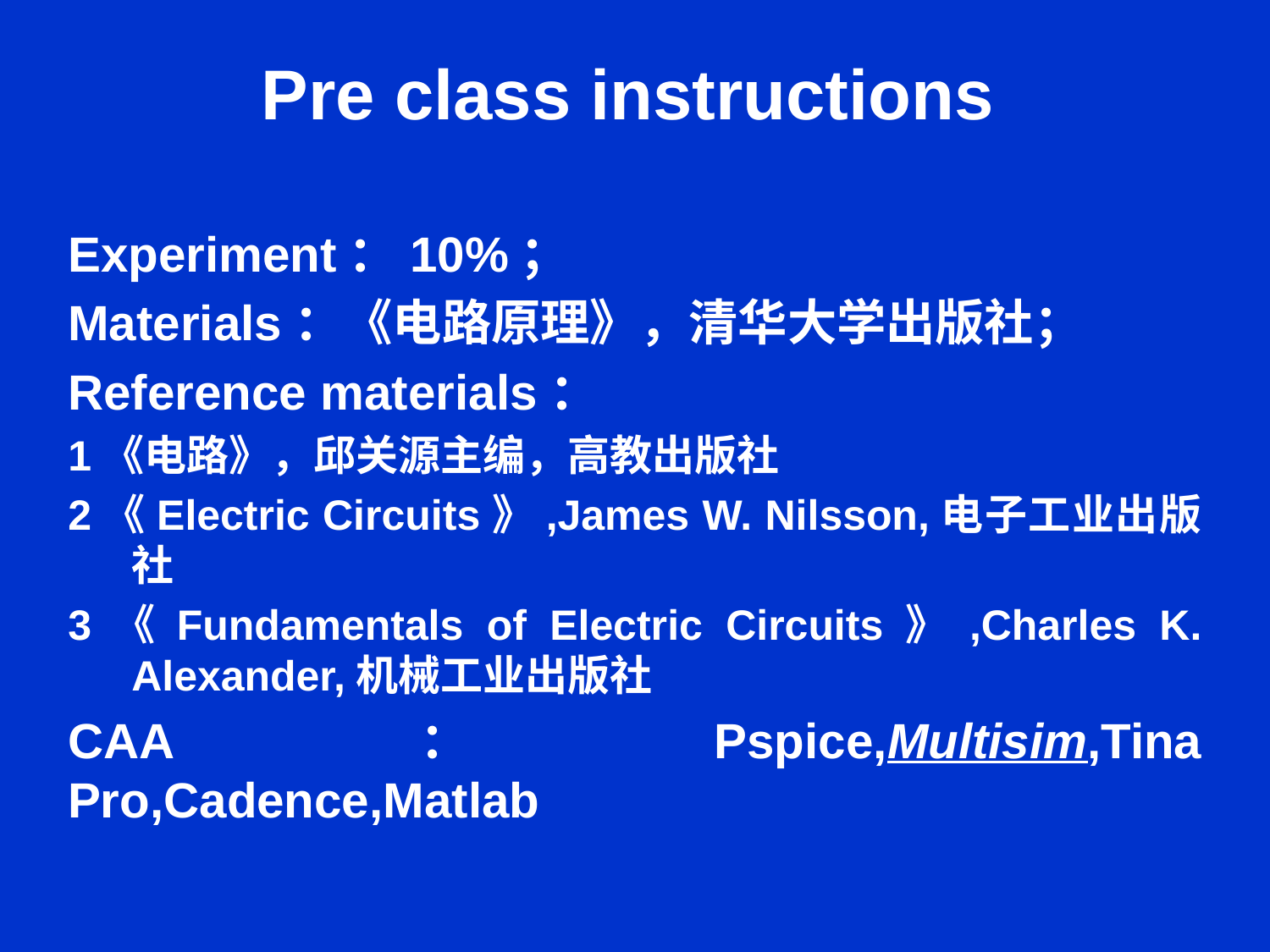

# Pre class instructions
Experiment：10%；
Materials：《电路原理》，清华大学出版社；
Reference materials：
1《电路》，邱关源主编，高教出版社
2《Electric Circuits》,James W. Nilsson,电子工业出版社
3《Fundamentals of Electric Circuits》,Charles K. Alexander,机械工业出版社
CAA：Pspice,Multisim,Tina Pro,Cadence,Matlab